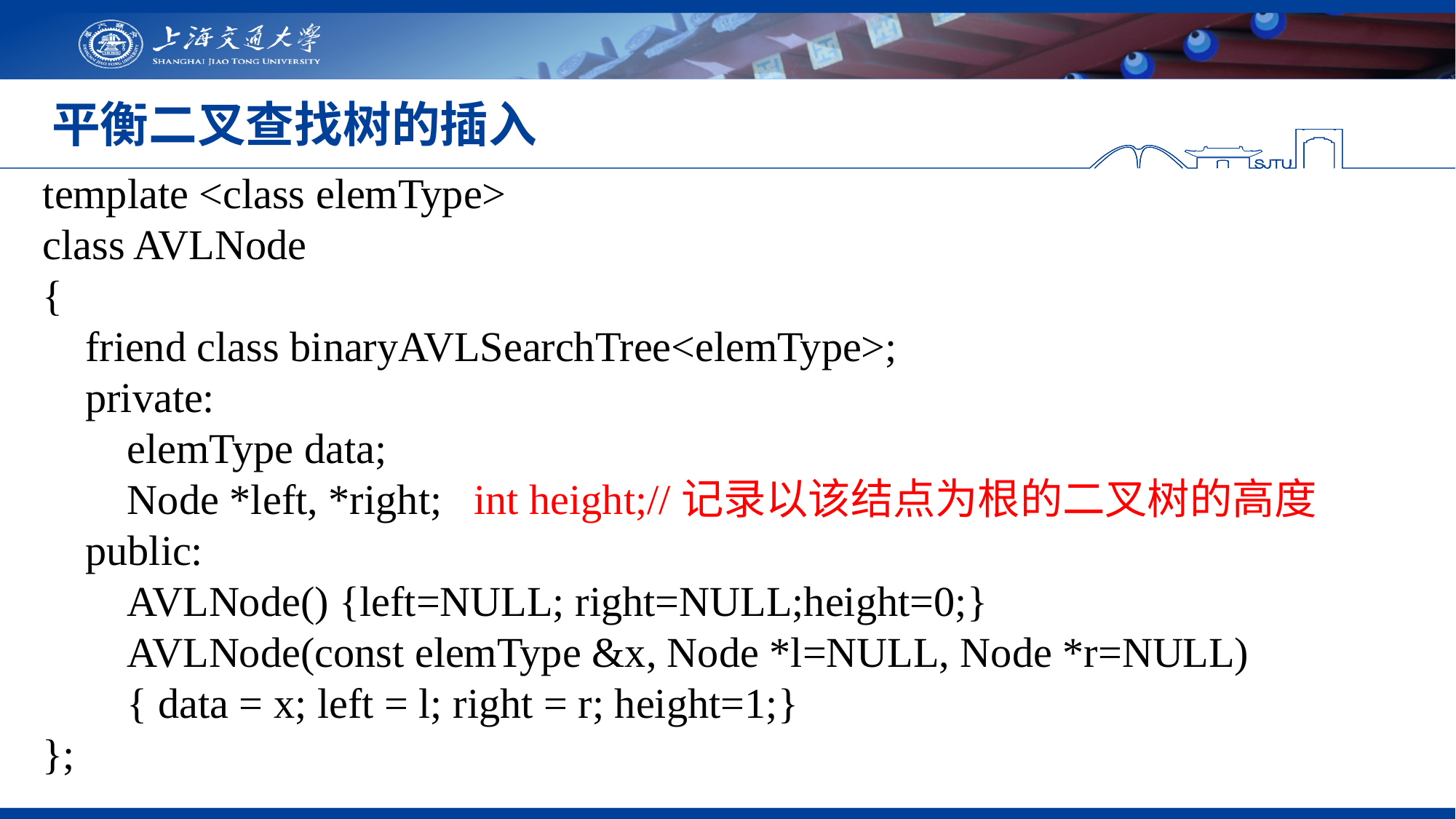

# 平衡二叉查找树的插入
template <class elemType>
class AVLNode
{
    friend class binaryAVLSearchTree<elemType>;
    private:
        elemType data;
        Node *left, *right;   int height;//记录以该结点为根的二叉树的高度
    public:
        AVLNode() {left=NULL; right=NULL;height=0;}
        AVLNode(const elemType &x, Node *l=NULL, Node *r=NULL)
        { data = x; left = l; right = r; height=1;}
};